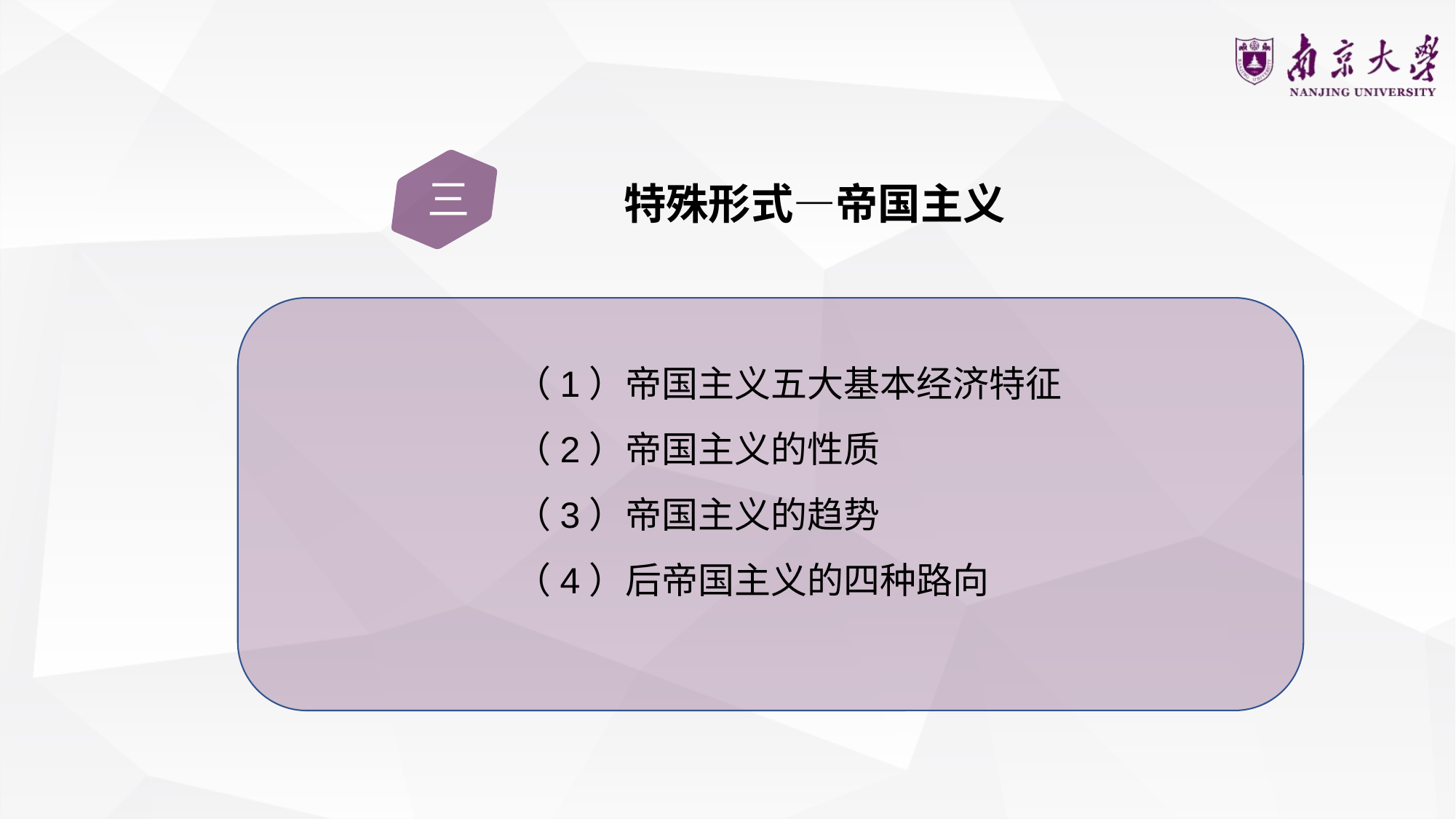

三
特殊形式—帝国主义

（1）帝国主义五大基本经济特征
（2）帝国主义的性质
（3）帝国主义的趋势
（4）后帝国主义的四种路向